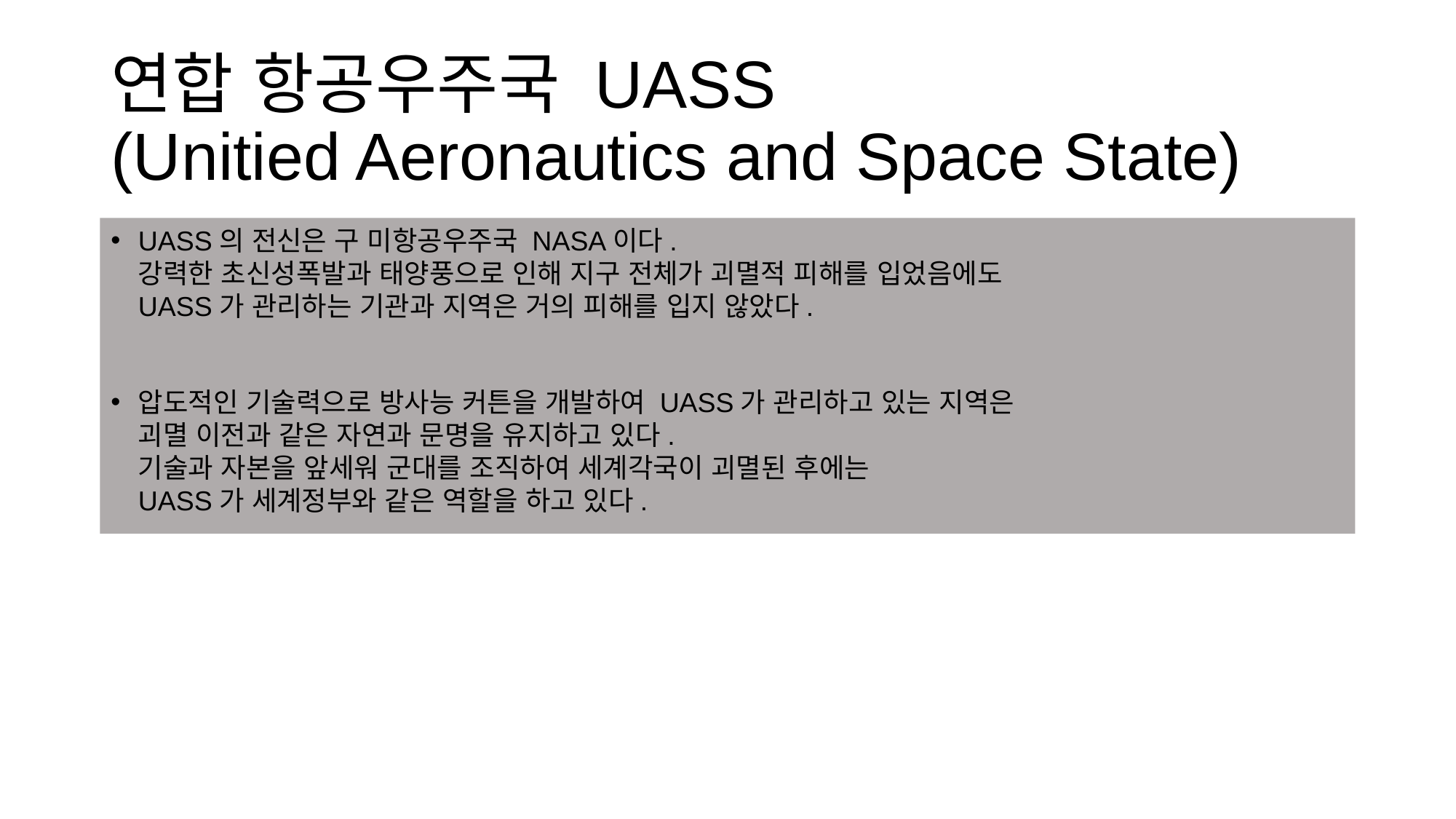

# 연합 항공우주국 UASS (Unitied Aeronautics and Space State)
UASS의 전신은 구 미항공우주국 NASA이다.
강력한 초신성폭발과 태양풍으로 인해 지구 전체가 괴멸적 피해를 입었음에도
UASS가 관리하는 기관과 지역은 거의 피해를 입지 않았다.

압도적인 기술력으로 방사능 커튼을 개발하여 UASS가 관리하고 있는 지역은
괴멸 이전과 같은 자연과 문명을 유지하고 있다.
기술과 자본을 앞세워 군대를 조직하여 세계각국이 괴멸된 후에는
UASS가 세계정부와 같은 역할을 하고 있다.